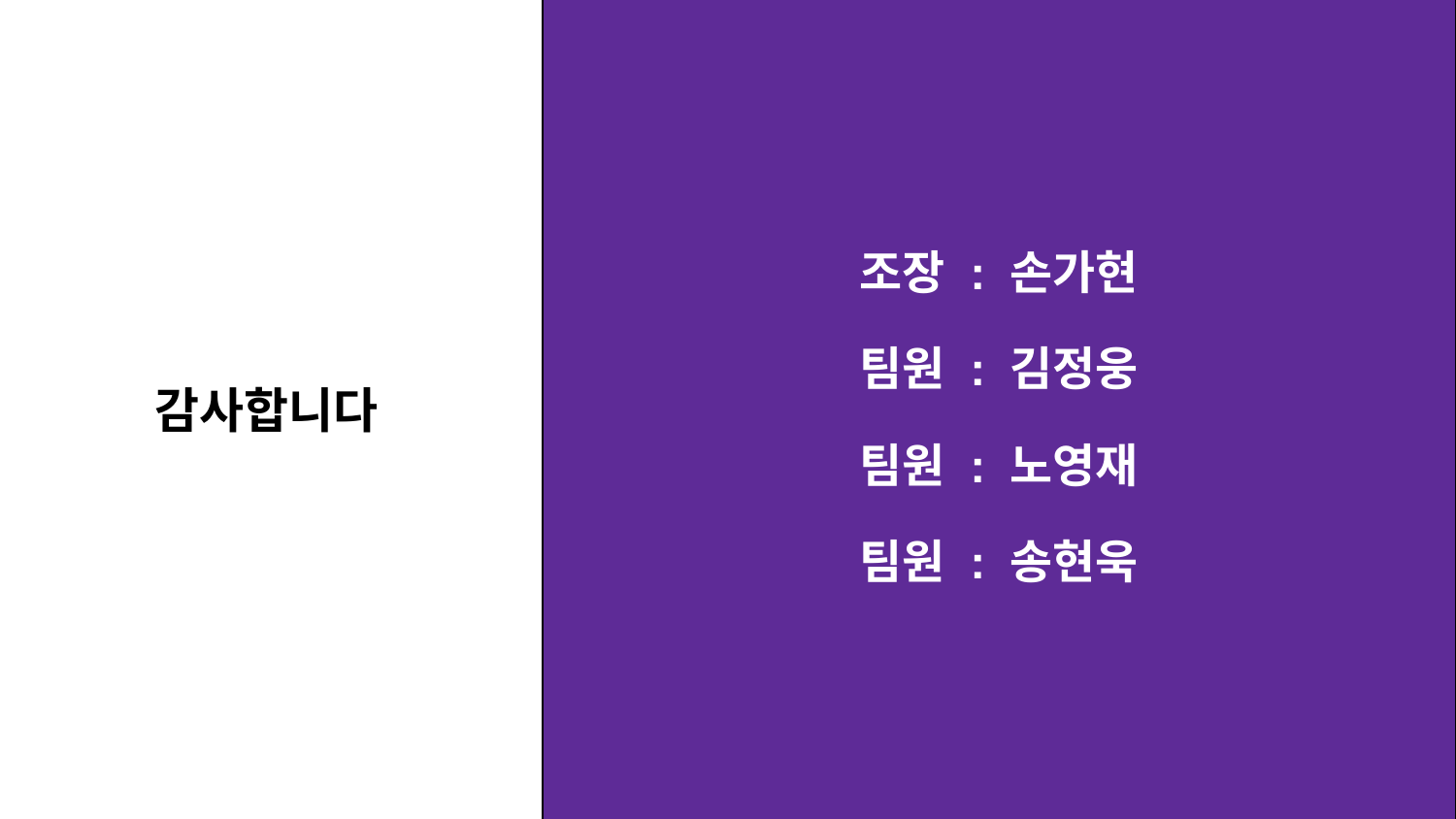

조장 : 손가현
팀원 : 김정웅
팀원 : 노영재
팀원 : 송현욱
# 감사합니다